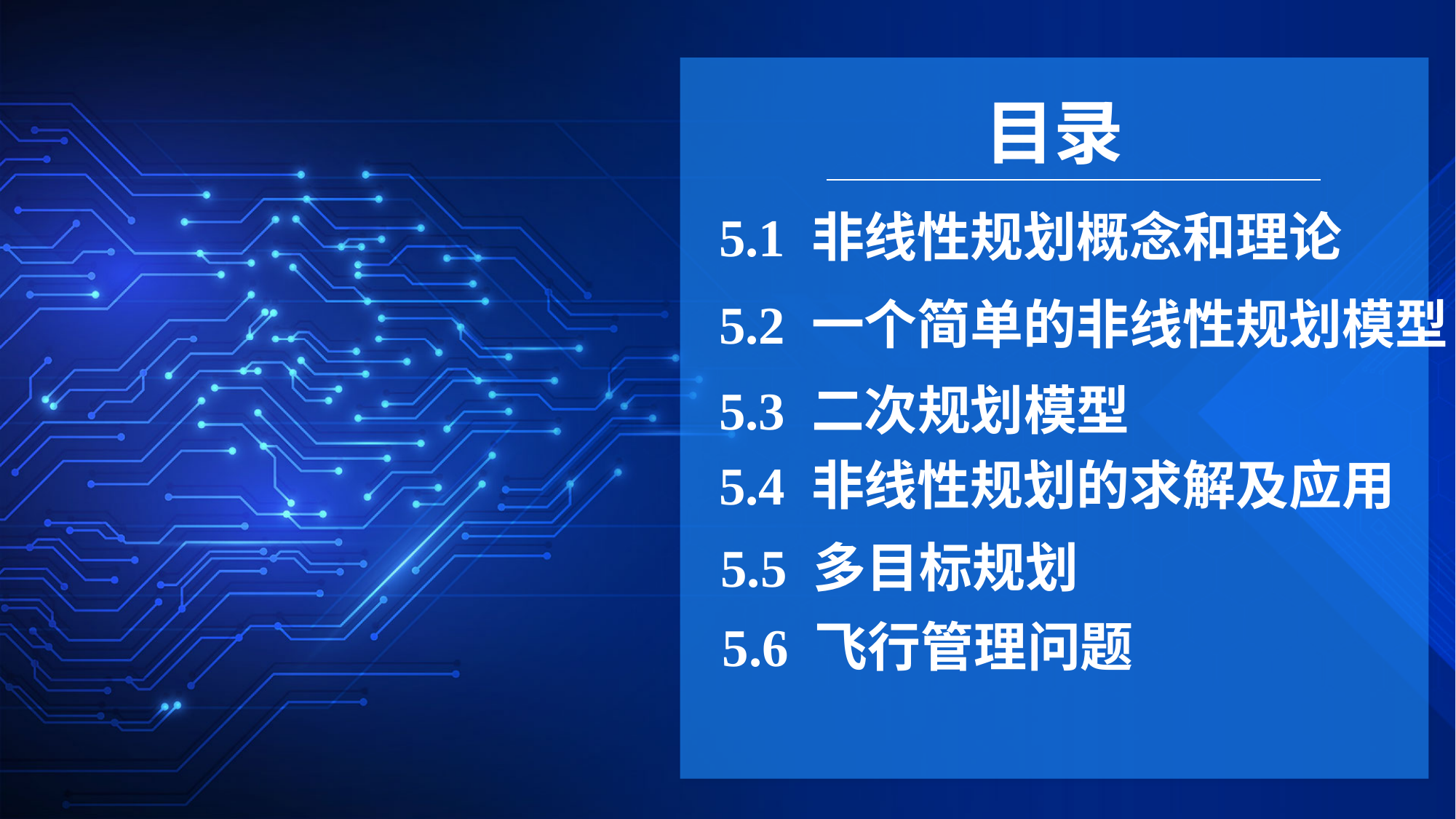

目录
5.1 非线性规划概念和理论
5.2 一个简单的非线性规划模型
5.3 二次规划模型
5.4 非线性规划的求解及应用
5.5 多目标规划
5.6 飞行管理问题